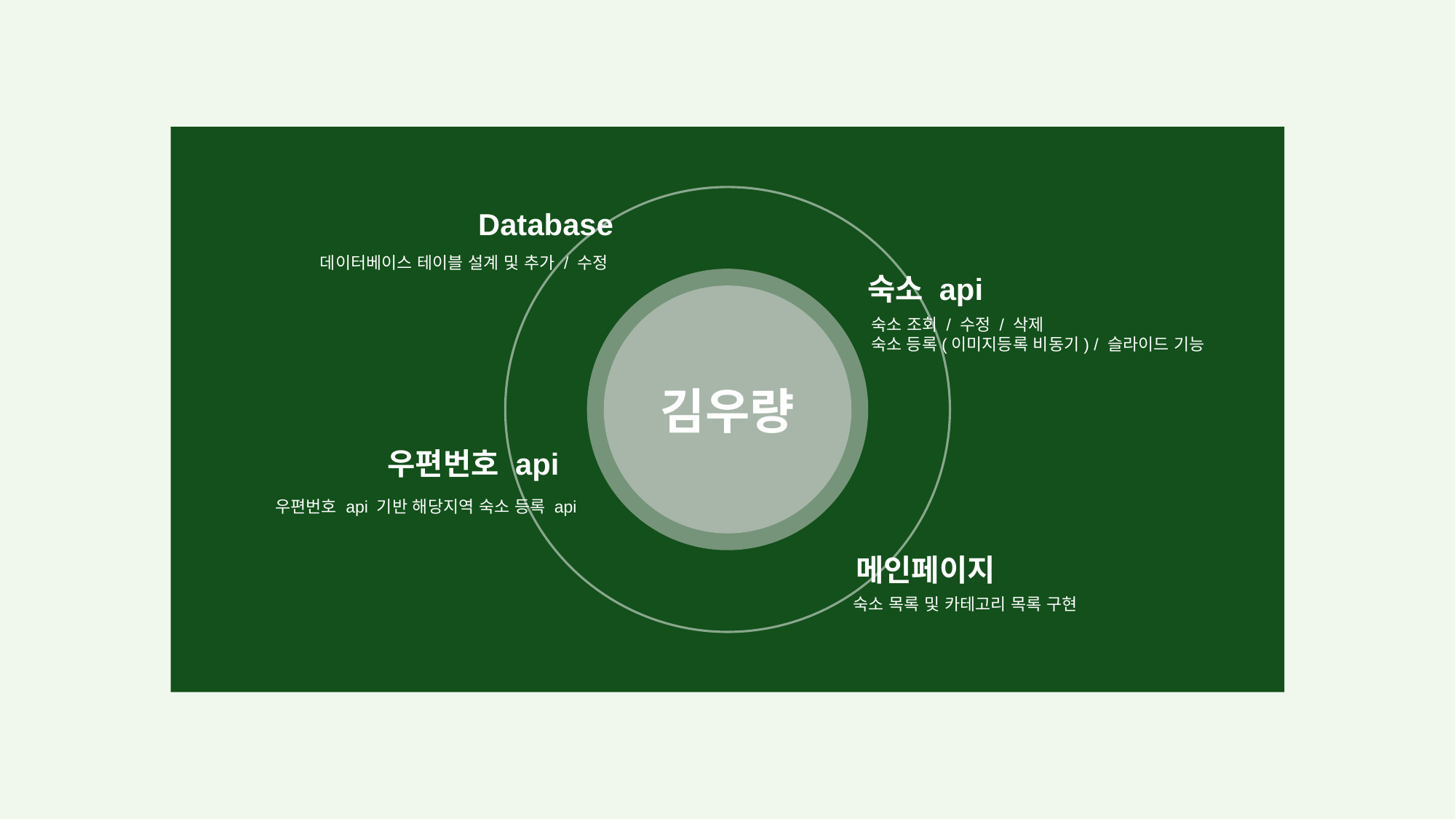

Database
데이터베이스 테이블 설계 및 추가 / 수정
숙소 api

숙소 조회 / 수정 / 삭제
숙소 등록(이미지등록 비동기) / 슬라이드 기능
김우량
우편번호 api
우편번호 api 기반 해당지역 숙소 등록 api
메인페이지
숙소 목록 및 카테고리 목록 구현